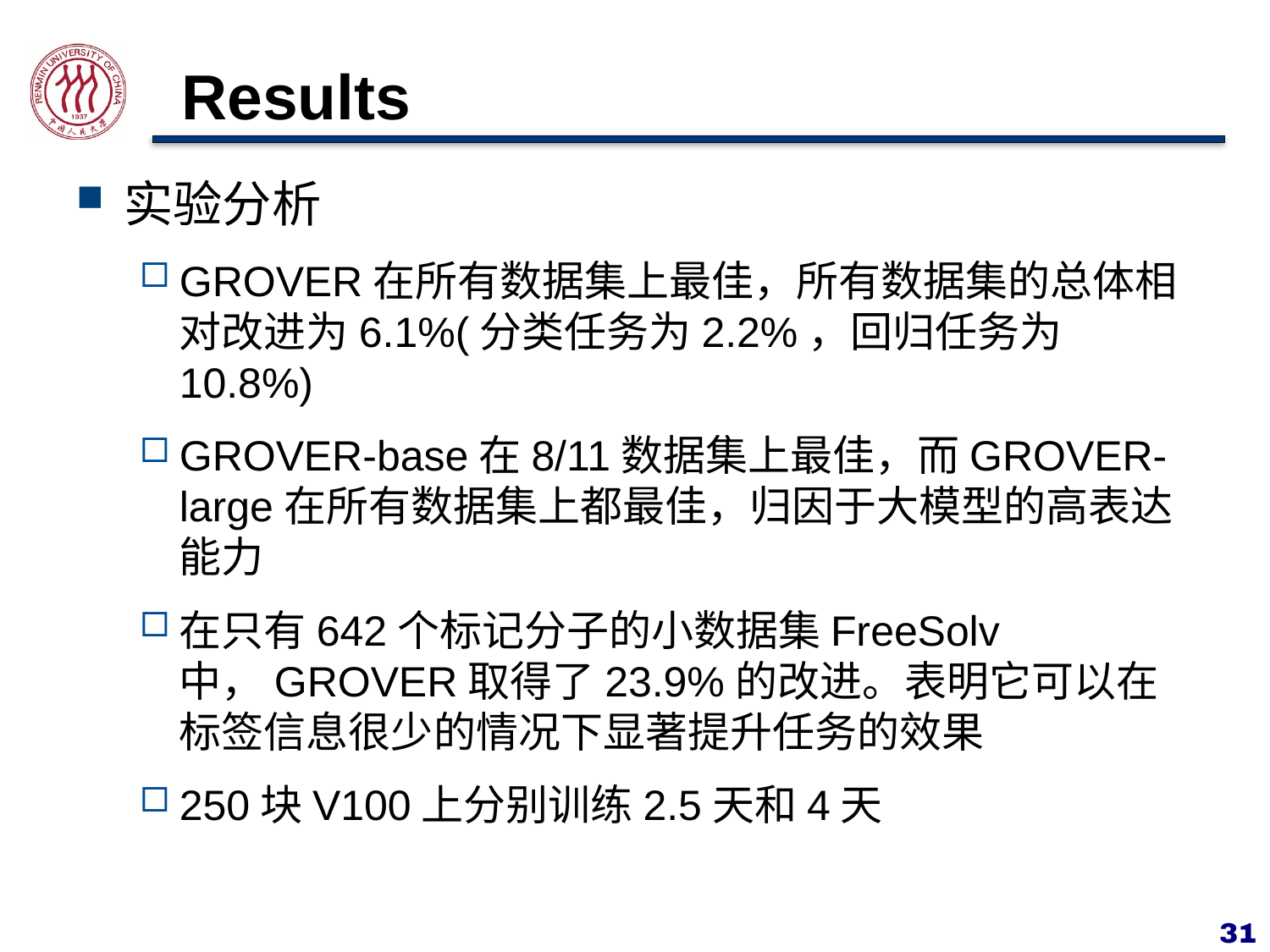

# Results
实验分析
GROVER在所有数据集上最佳，所有数据集的总体相对改进为6.1%(分类任务为2.2%，回归任务为10.8%)
GROVER-base在8/11数据集上最佳，而GROVER-large在所有数据集上都最佳，归因于大模型的高表达能力
在只有642个标记分子的小数据集FreeSolv中，GROVER取得了23.9%的改进。表明它可以在标签信息很少的情况下显著提升任务的效果
250块V100上分别训练2.5天和4天